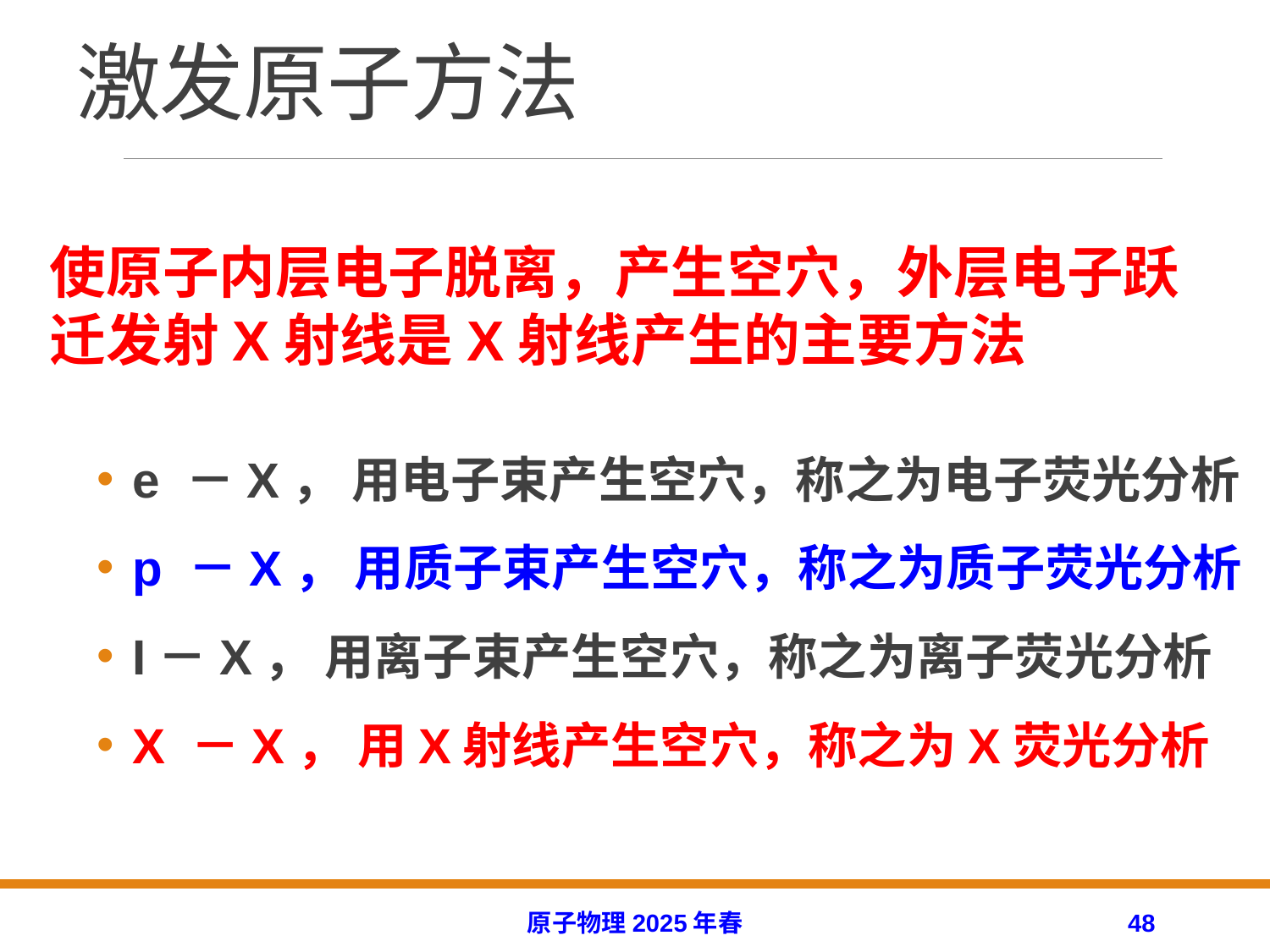

# 激发原子方法
使原子内层电子脱离，产生空穴，外层电子跃迁发射X射线是X射线产生的主要方法
e －X， 用电子束产生空穴，称之为电子荧光分析
p －X， 用质子束产生空穴，称之为质子荧光分析
I－X， 用离子束产生空穴，称之为离子荧光分析
X －X， 用X射线产生空穴，称之为X荧光分析

原子物理2025年春
48